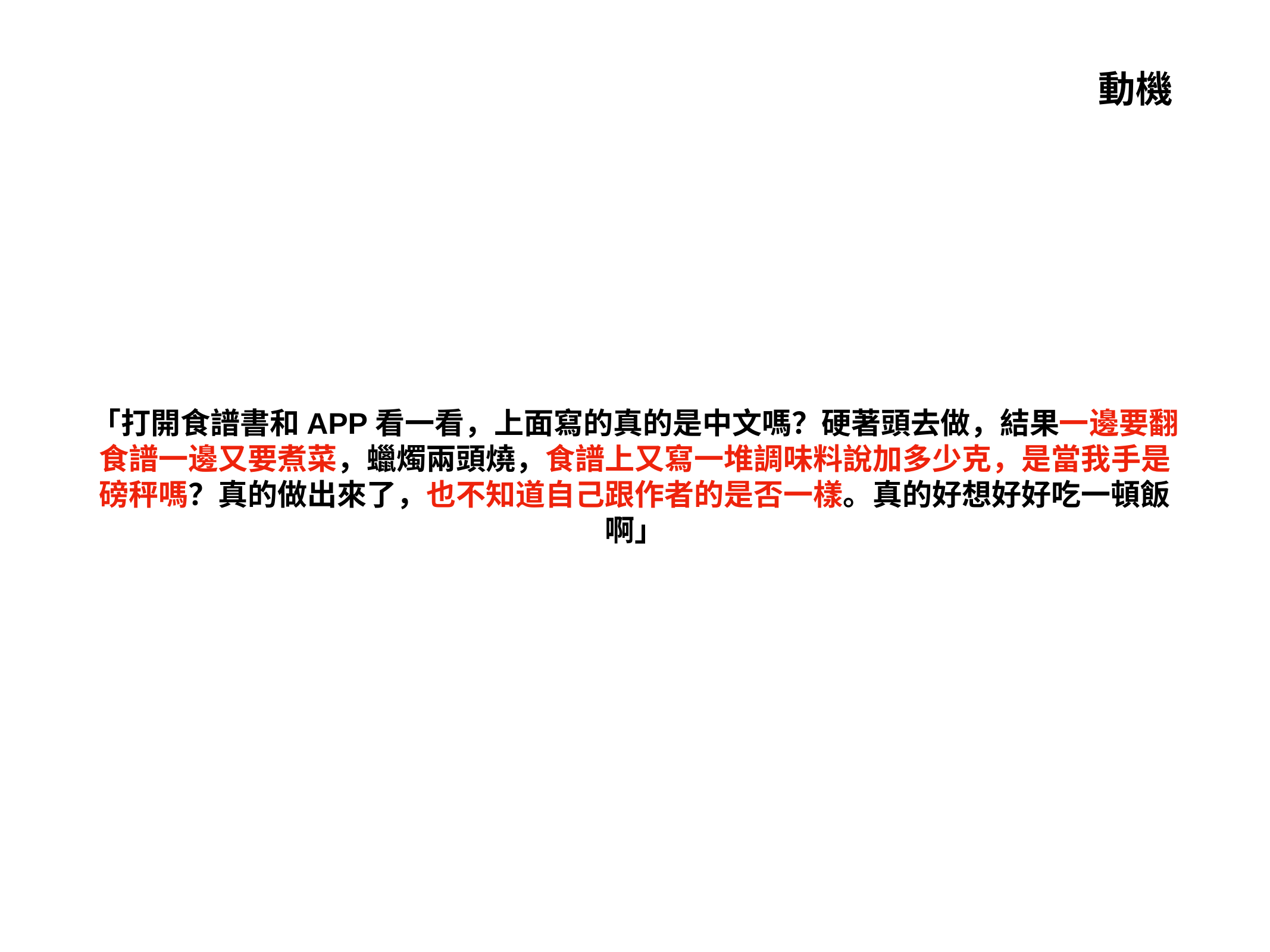

動機
「打開食譜書和APP看一看，上面寫的真的是中文嗎？硬著頭去做，結果一邊要翻食譜一邊又要煮菜，蠟燭兩頭燒，食譜上又寫一堆調味料說加多少克，是當我手是磅秤嗎？真的做出來了，也不知道自己跟作者的是否一樣。真的好想好好吃一頓飯啊」